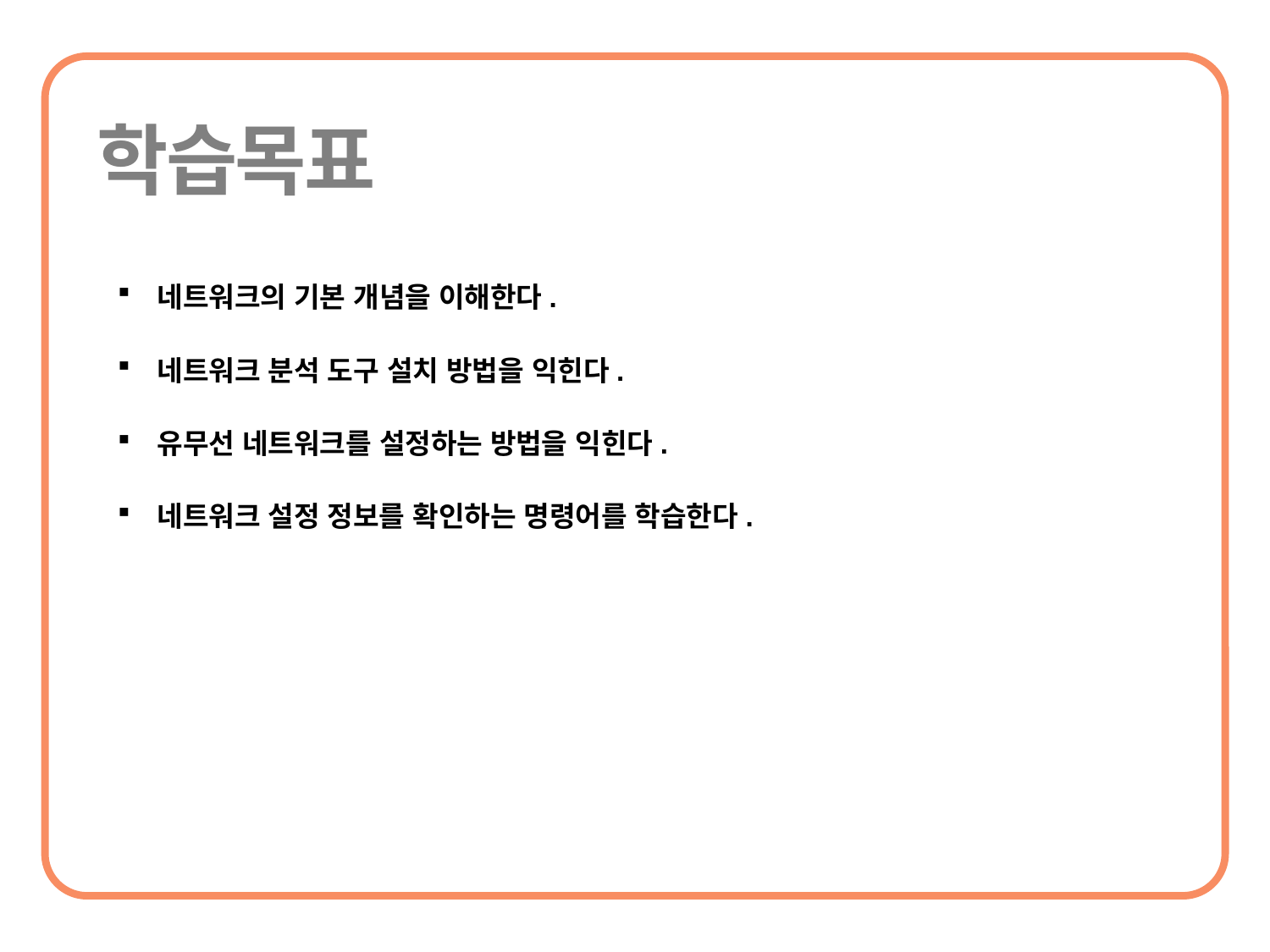

네트워크의 기본 개념을 이해한다.
네트워크 분석 도구 설치 방법을 익힌다.
유무선 네트워크를 설정하는 방법을 익힌다.
네트워크 설정 정보를 확인하는 명령어를 학습한다.